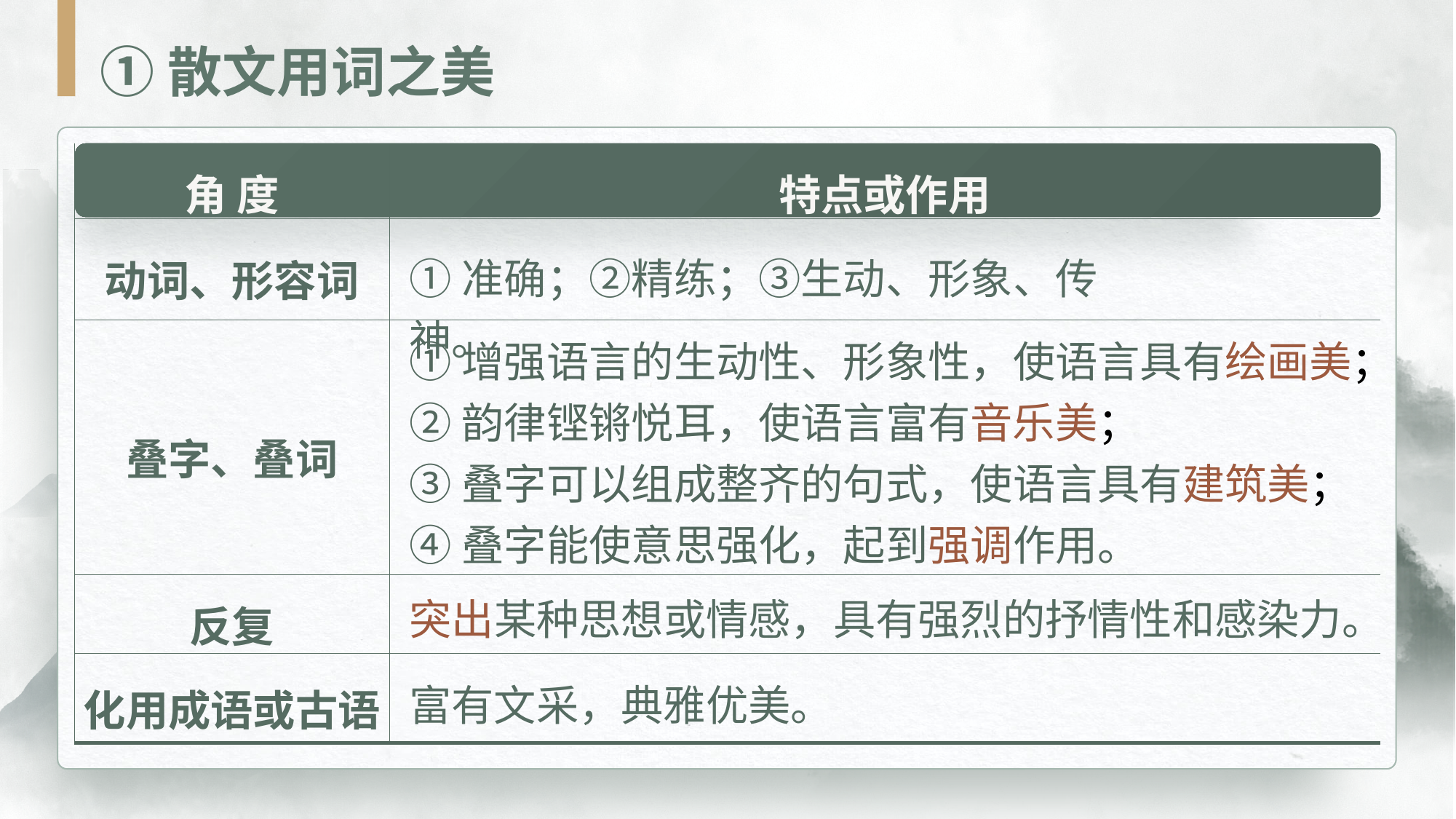

①散文用词之美

| 角 度 | 特点或作用 |
| --- | --- |
| 动词、形容词 |  |
| 叠字、叠词 |  |
| 反复 |  |
| 化用成语或古语 |  |

①准确；②精练；③生动、形象、传神。
①增强语言的生动性、形象性，使语言具有绘画美；
②韵律铿锵悦耳，使语言富有音乐美；
③叠字可以组成整齐的句式，使语言具有建筑美；
④叠字能使意思强化，起到强调作用。
突出某种思想或情感，具有强烈的抒情性和感染力。
富有文采，典雅优美。